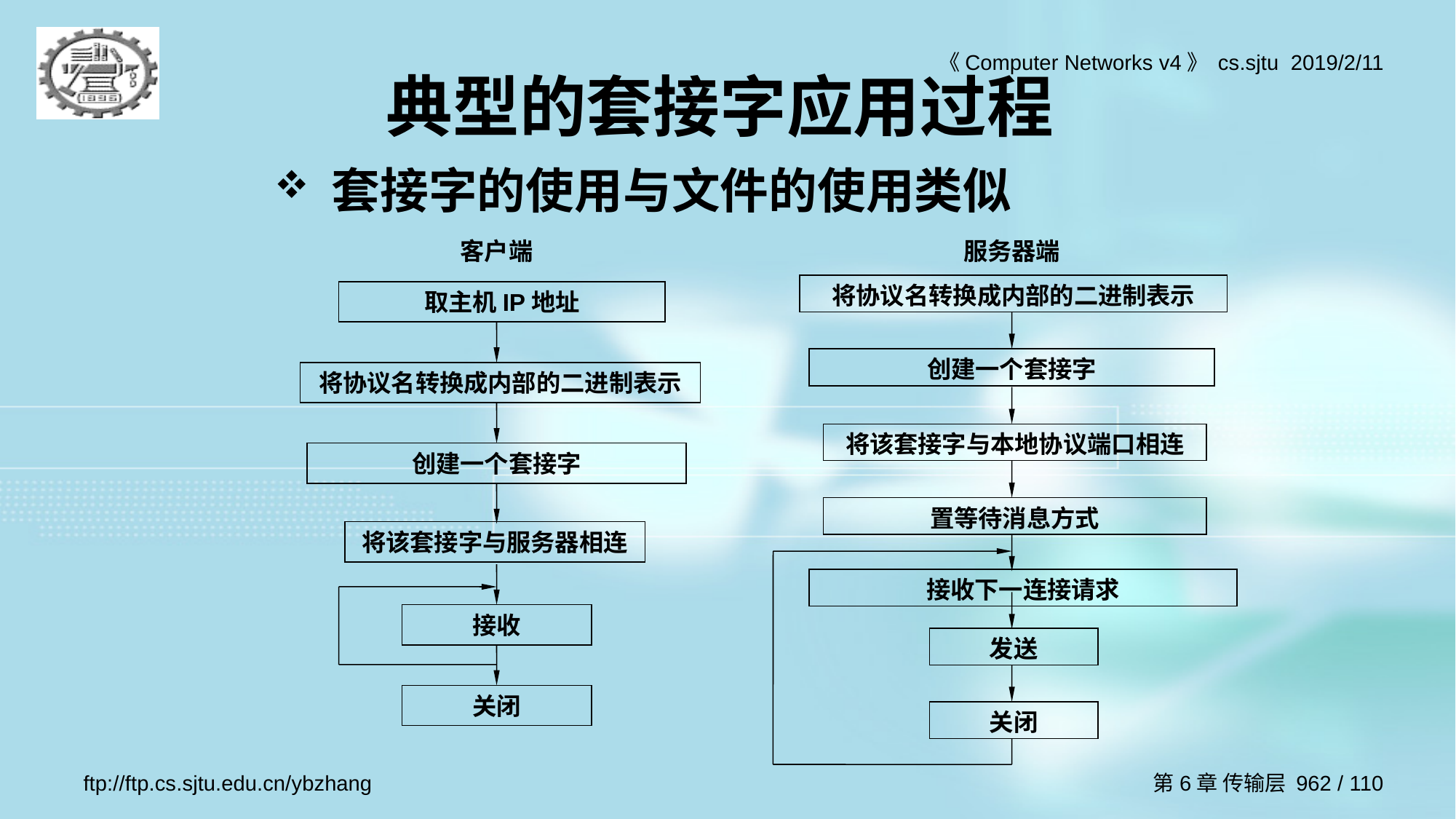

# 典型的套接字应用过程
套接字的使用与文件的使用类似
客户端
取主机IP地址

将协议名转换成内部的二进制表示

创建一个套接字

将该套接字与服务器相连

接收

关闭
服务器端
将协议名转换成内部的二进制表示

创建一个套接字

将该套接字与本地协议端口相连

置等待消息方式

接收下一连接请求

发送

关闭